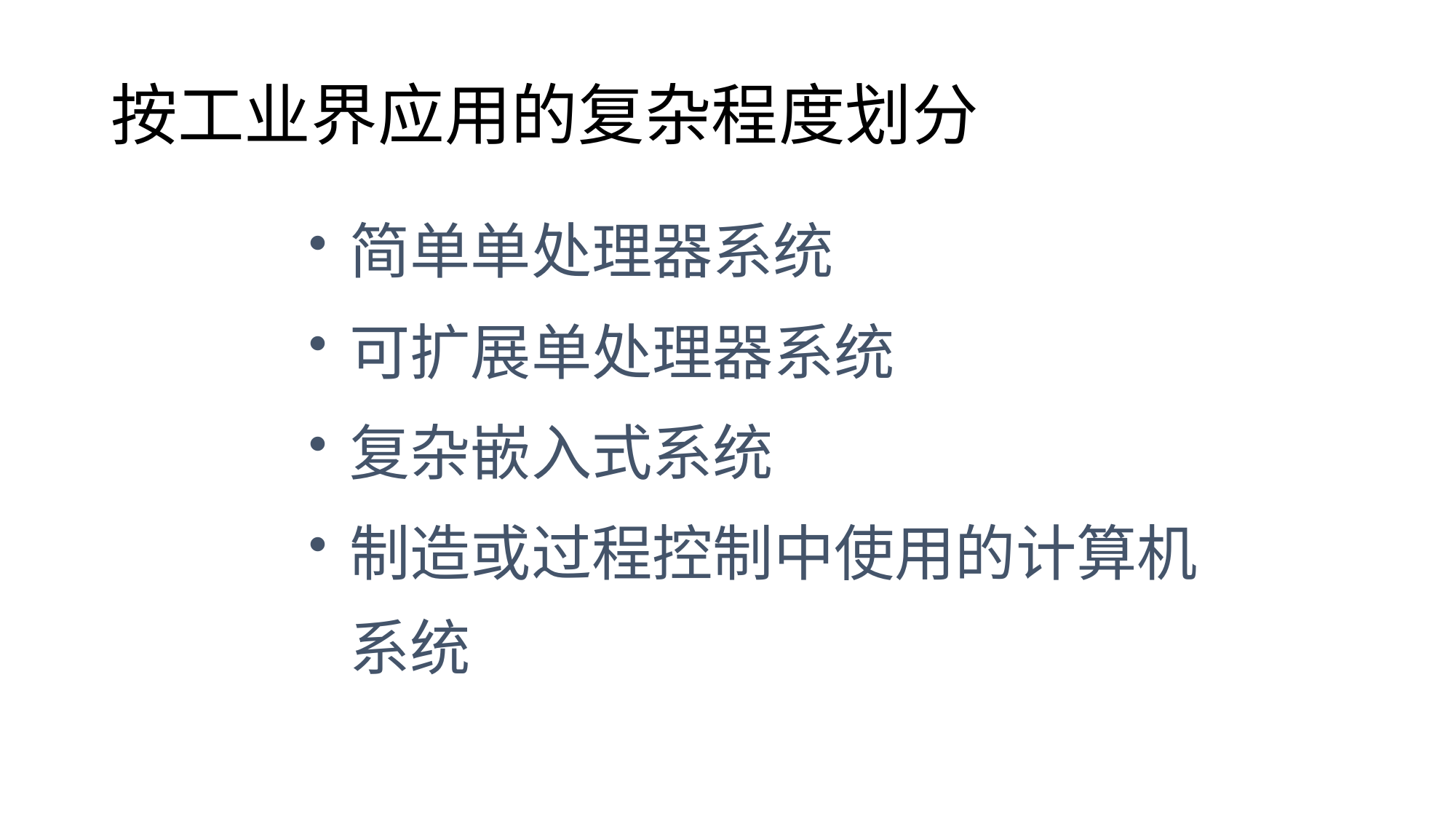

# 按工业界应用的复杂程度划分
简单单处理器系统
可扩展单处理器系统
复杂嵌入式系统
制造或过程控制中使用的计算机系统